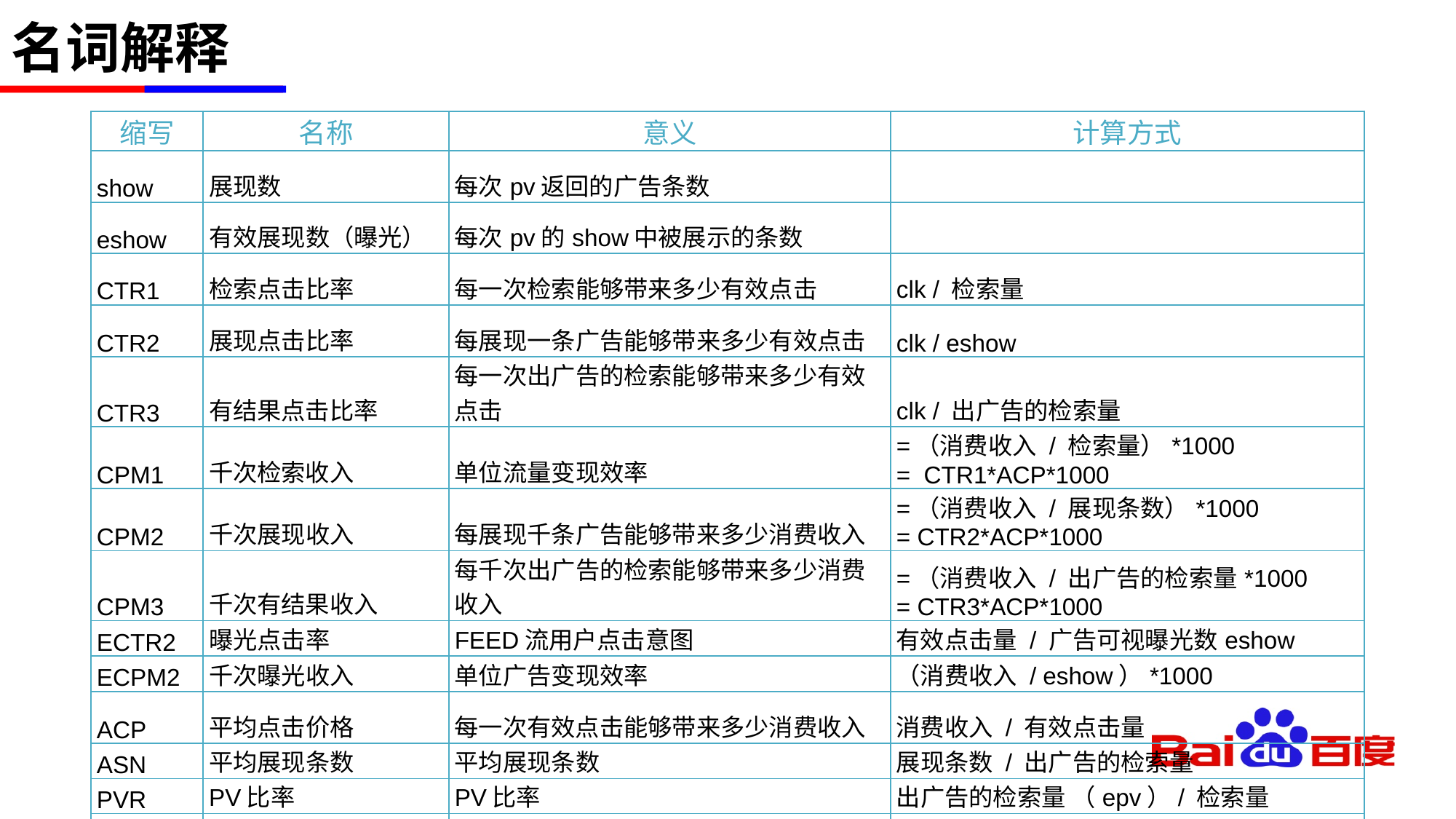

# 名词解释
| 缩写 | 名称 | 意义 | 计算方式 |
| --- | --- | --- | --- |
| show | 展现数 | 每次pv返回的广告条数 |  |
| eshow | 有效展现数（曝光） | 每次pv的show中被展示的条数 |  |
| CTR1 | 检索点击比率 | 每一次检索能够带来多少有效点击 | clk / 检索量 |
| CTR2 | 展现点击比率 | 每展现一条广告能够带来多少有效点击 | clk / eshow |
| CTR3 | 有结果点击比率 | 每一次出广告的检索能够带来多少有效点击 | clk / 出广告的检索量 |
| CPM1 | 千次检索收入 | 单位流量变现效率 | =（消费收入 / 检索量）\*1000 = CTR1\*ACP\*1000 |
| CPM2 | 千次展现收入 | 每展现千条广告能够带来多少消费收入 | =（消费收入 / 展现条数）\*1000 = CTR2\*ACP\*1000 |
| CPM3 | 千次有结果收入 | 每千次出广告的检索能够带来多少消费收入 | =（消费收入 / 出广告的检索量\*1000 = CTR3\*ACP\*1000 |
| ECTR2 | 曝光点击率 | FEED流用户点击意图 | 有效点击量 / 广告可视曝光数eshow |
| ECPM2 | 千次曝光收入 | 单位广告变现效率 | （消费收入 / eshow）\*1000 |
| ACP | 平均点击价格 | 每一次有效点击能够带来多少消费收入 | 消费收入 / 有效点击量 |
| ASN | 平均展现条数 | 平均展现条数 | 展现条数 / 出广告的检索量 |
| PVR | PV比率 | PV比率 | 出广告的检索量 （epv）/ 检索量 |
| ARPU | 户均消费 |  | 收入/有消费账户数 |